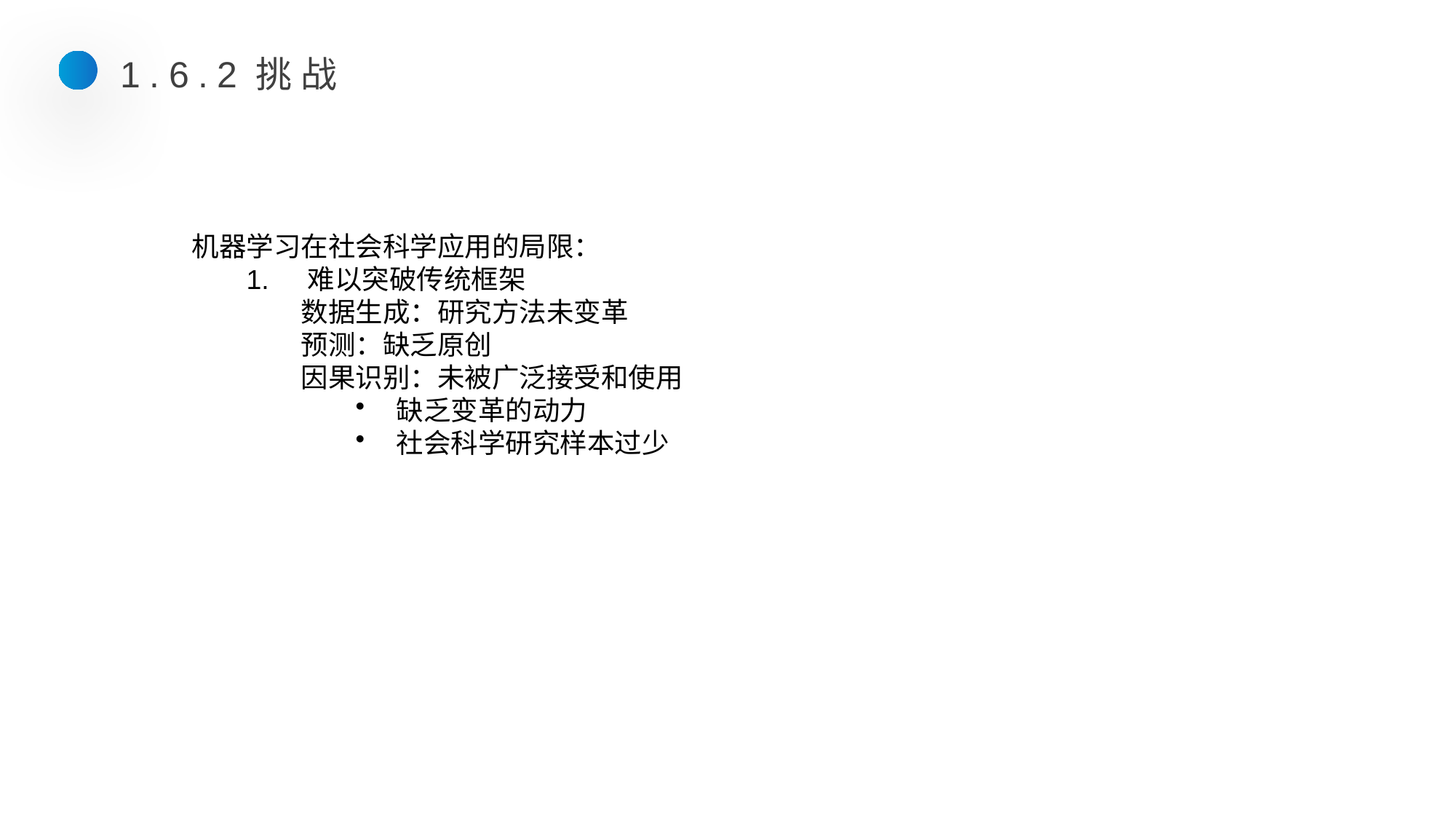

1.6.2挑战

机器学习在社会科学应用的局限：
难以突破传统框架
数据生成：研究方法未变革
预测：缺乏原创
因果识别：未被广泛接受和使用
缺乏变革的动力
社会科学研究样本过少